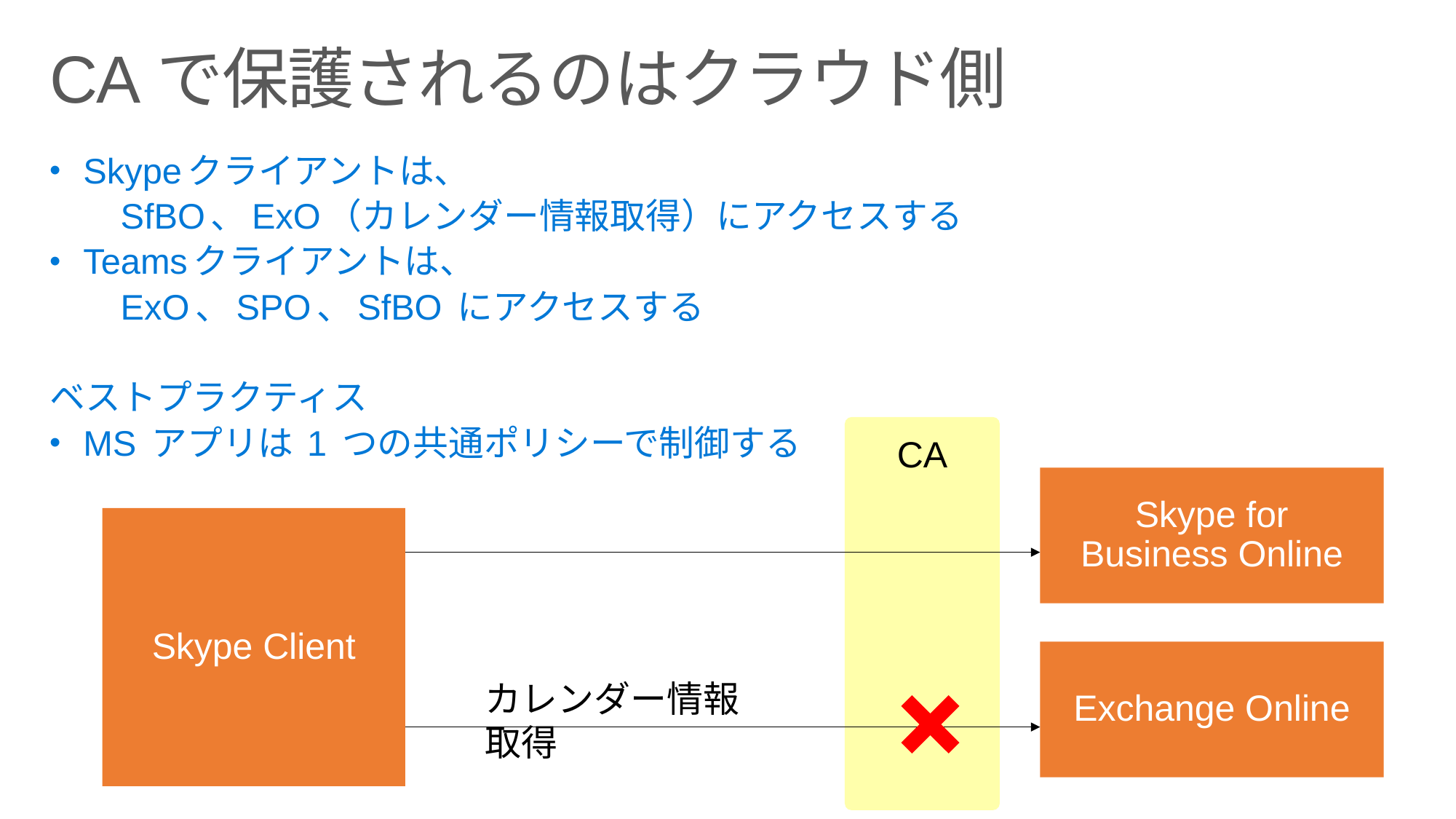

# CAで保護されるのはクラウド側
Skypeクライアントは、
	SfBO、ExO（カレンダー情報取得）にアクセスする
Teamsクライアントは、
	ExO、SPO、SfBO にアクセスする

ベストプラクティス
MS アプリは 1 つの共通ポリシーで制御する
CA
Skype for Business Online
Skype Client
Exchange Online
カレンダー情報取得